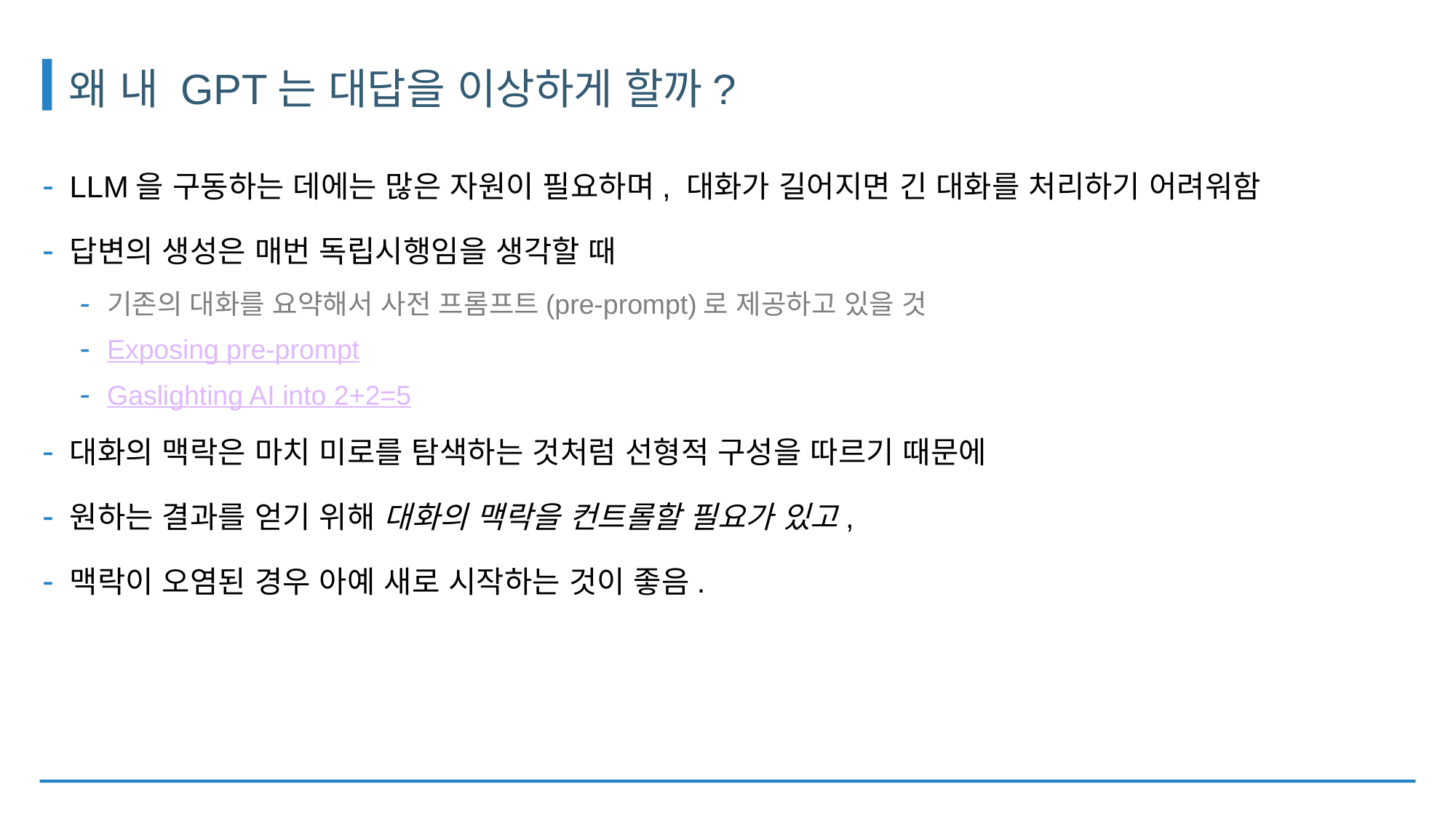

# 왜 내 GPT는 대답을 이상하게 할까?
LLM을 구동하는 데에는 많은 자원이 필요하며, 대화가 길어지면 긴 대화를 처리하기 어려워함
답변의 생성은 매번 독립시행임을 생각할 때
기존의 대화를 요약해서 사전 프롬프트(pre-prompt)로 제공하고 있을 것
Exposing pre-prompt
Gaslighting AI into 2+2=5
대화의 맥락은 마치 미로를 탐색하는 것처럼 선형적 구성을 따르기 때문에
원하는 결과를 얻기 위해 대화의 맥락을 컨트롤할 필요가 있고,
맥락이 오염된 경우 아예 새로 시작하는 것이 좋음.